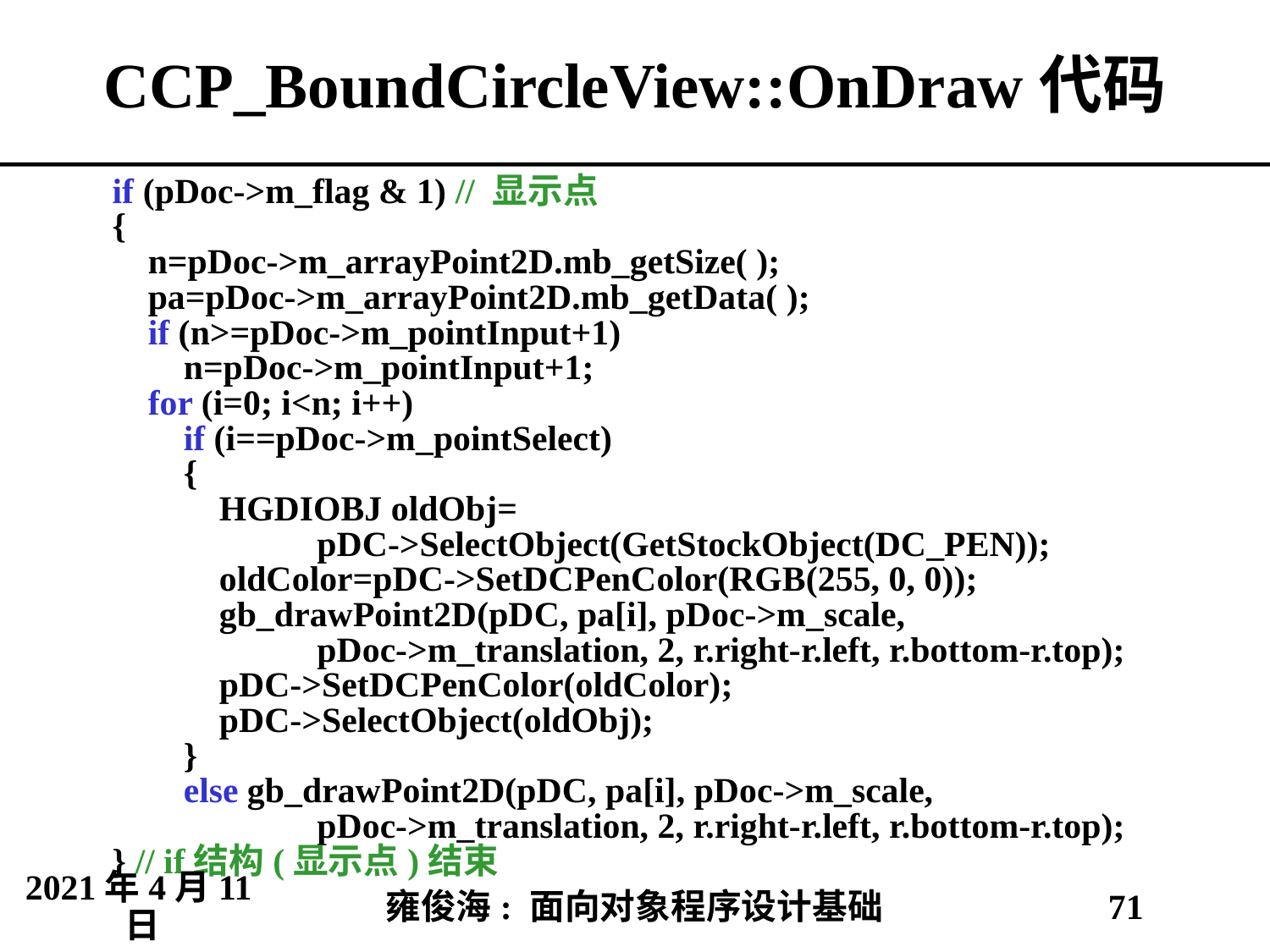

# CCP_BoundCircleView::OnDraw代码

    if (pDoc->m_flag & 1) // 显示点
    {
        n=pDoc->m_arrayPoint2D.mb_getSize( );
        pa=pDoc->m_arrayPoint2D.mb_getData( );
        if (n>=pDoc->m_pointInput+1)
            n=pDoc->m_pointInput+1;
        for (i=0; i<n; i++)
            if (i==pDoc->m_pointSelect)
            {
                HGDIOBJ oldObj=
                           pDC->SelectObject(GetStockObject(DC_PEN));
                oldColor=pDC->SetDCPenColor(RGB(255, 0, 0));
                gb_drawPoint2D(pDC, pa[i], pDoc->m_scale,
                           pDoc->m_translation, 2, r.right-r.left, r.bottom-r.top);
                pDC->SetDCPenColor(oldColor);
                pDC->SelectObject(oldObj);
            }
            else gb_drawPoint2D(pDC, pa[i], pDoc->m_scale,
                           pDoc->m_translation, 2, r.right-r.left, r.bottom-r.top);
    } // if结构(显示点)结束
2021年4月11日
雍俊海: 面向对象程序设计基础
71